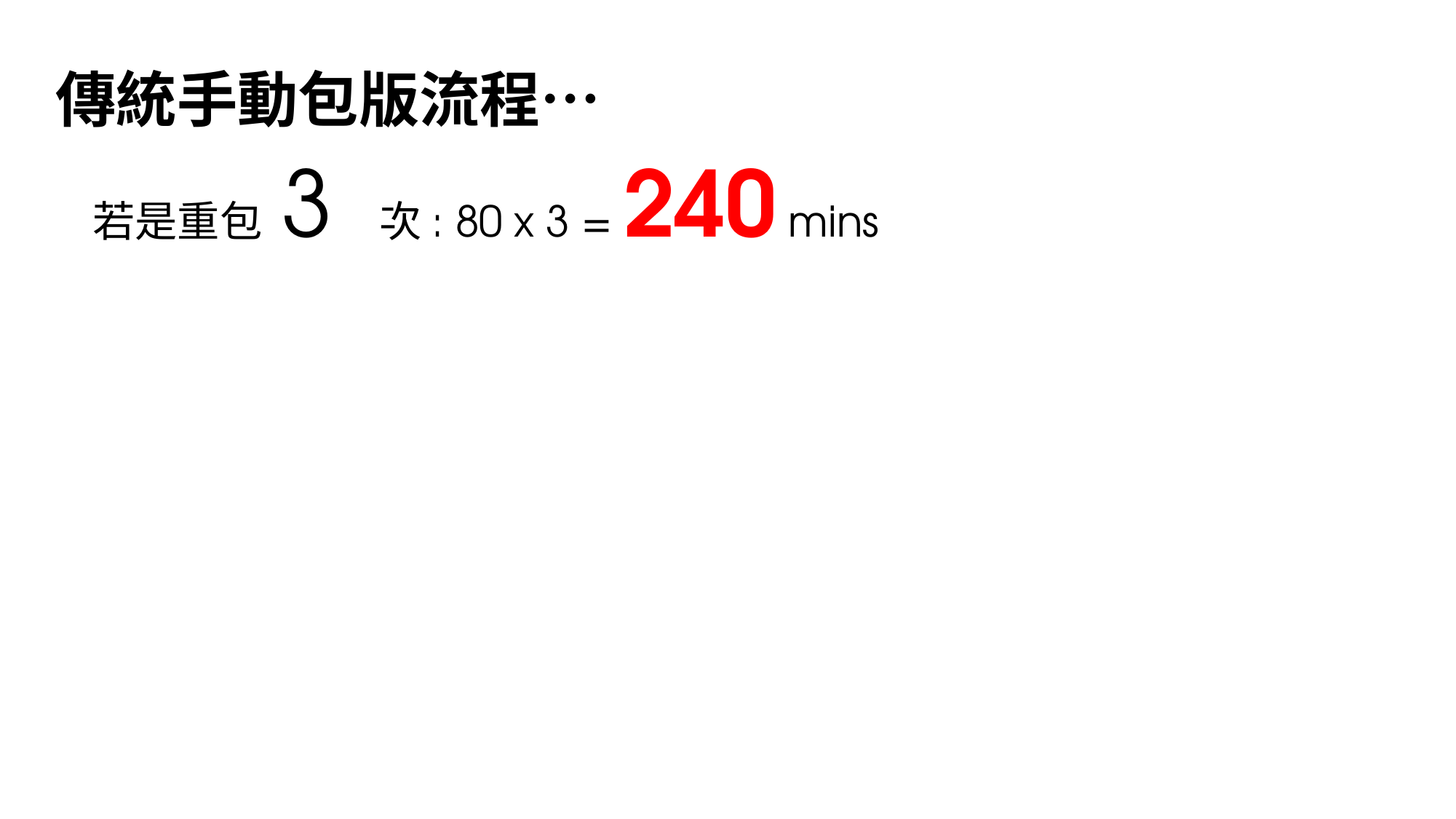

傳統手動包版流程…
若是重包 3 次: 80 x 3 = 240 mins